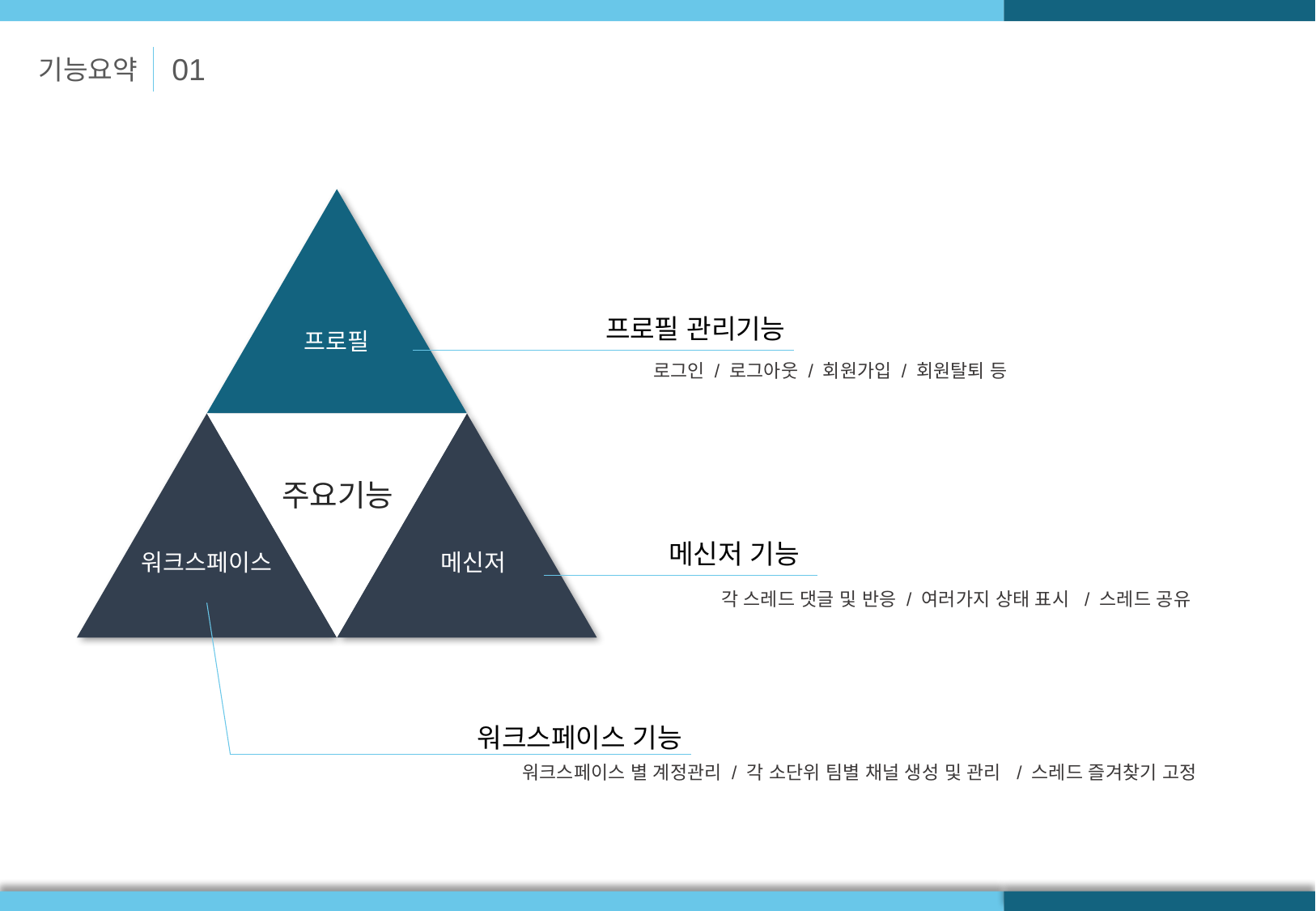

01
기능요약

프로필 관리기능
프로필
로그인 / 로그아웃 / 회원가입 / 회원탈퇴 등

주요기능
메신저 기능
워크스페이스
메신저
각 스레드 댓글 및 반응 / 여러가지 상태 표시  / 스레드 공유
워크스페이스 기능
워크스페이스 별 계정관리 / 각 소단위 팀별 채널 생성 및 관리  / 스레드 즐겨찾기 고정